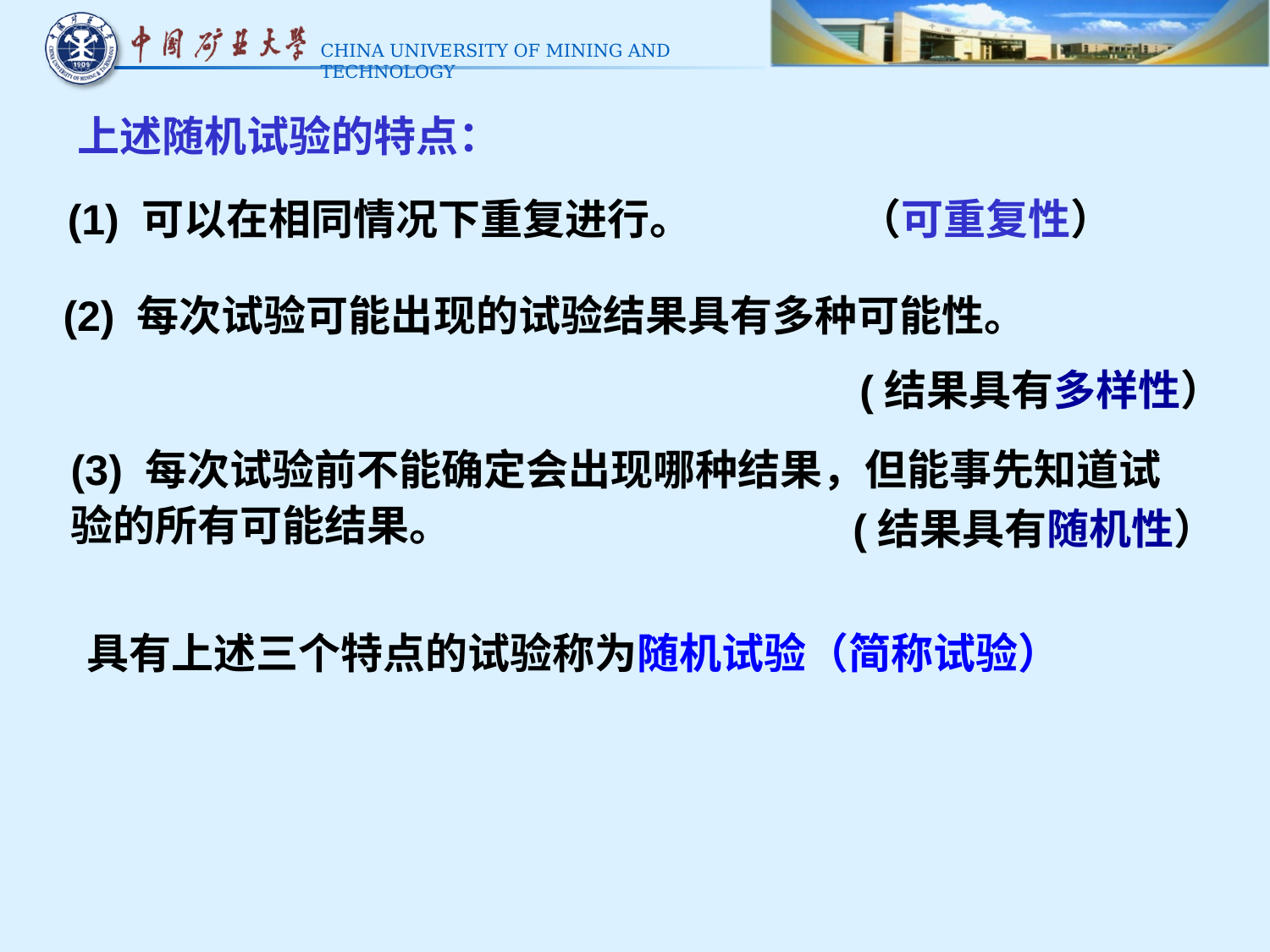

上述随机试验的特点：
(1) 可以在相同情况下重复进行。
（可重复性）
(2) 每次试验可能出现的试验结果具有多种可能性。
(结果具有多样性）
(3) 每次试验前不能确定会出现哪种结果，但能事先知道试验的所有可能结果。
(结果具有随机性）

具有上述三个特点的试验称为随机试验（简称试验）